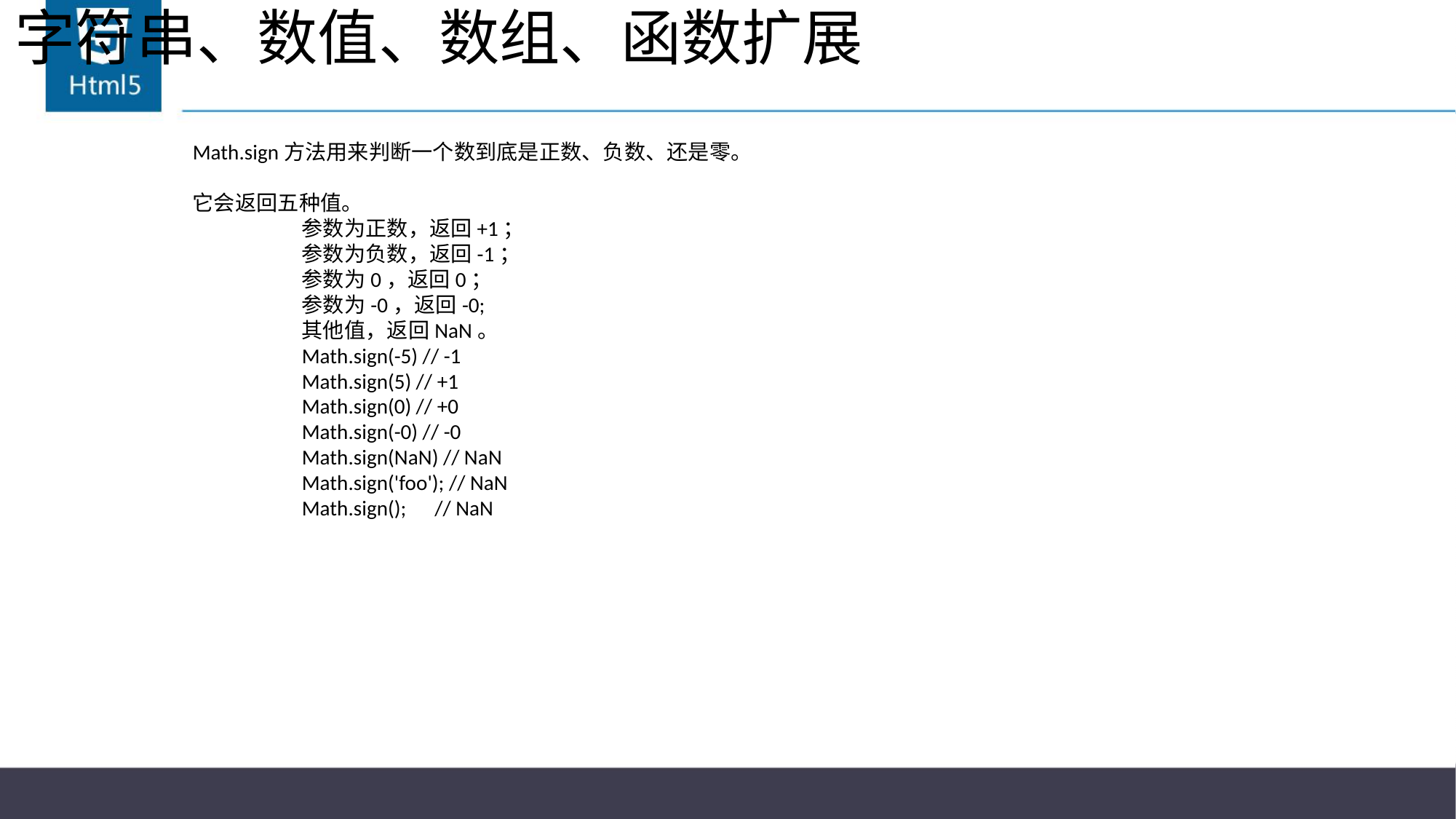

# 字符串、数值、数组、函数扩展
Math.sign方法用来判断一个数到底是正数、负数、还是零。

它会返回五种值。
	参数为正数，返回+1；
	参数为负数，返回-1；
	参数为0，返回0；
	参数为-0，返回-0;
	其他值，返回NaN。
	Math.sign(-5) // -1
	Math.sign(5) // +1
	Math.sign(0) // +0
	Math.sign(-0) // -0
	Math.sign(NaN) // NaN
	Math.sign('foo'); // NaN
	Math.sign();      // NaN